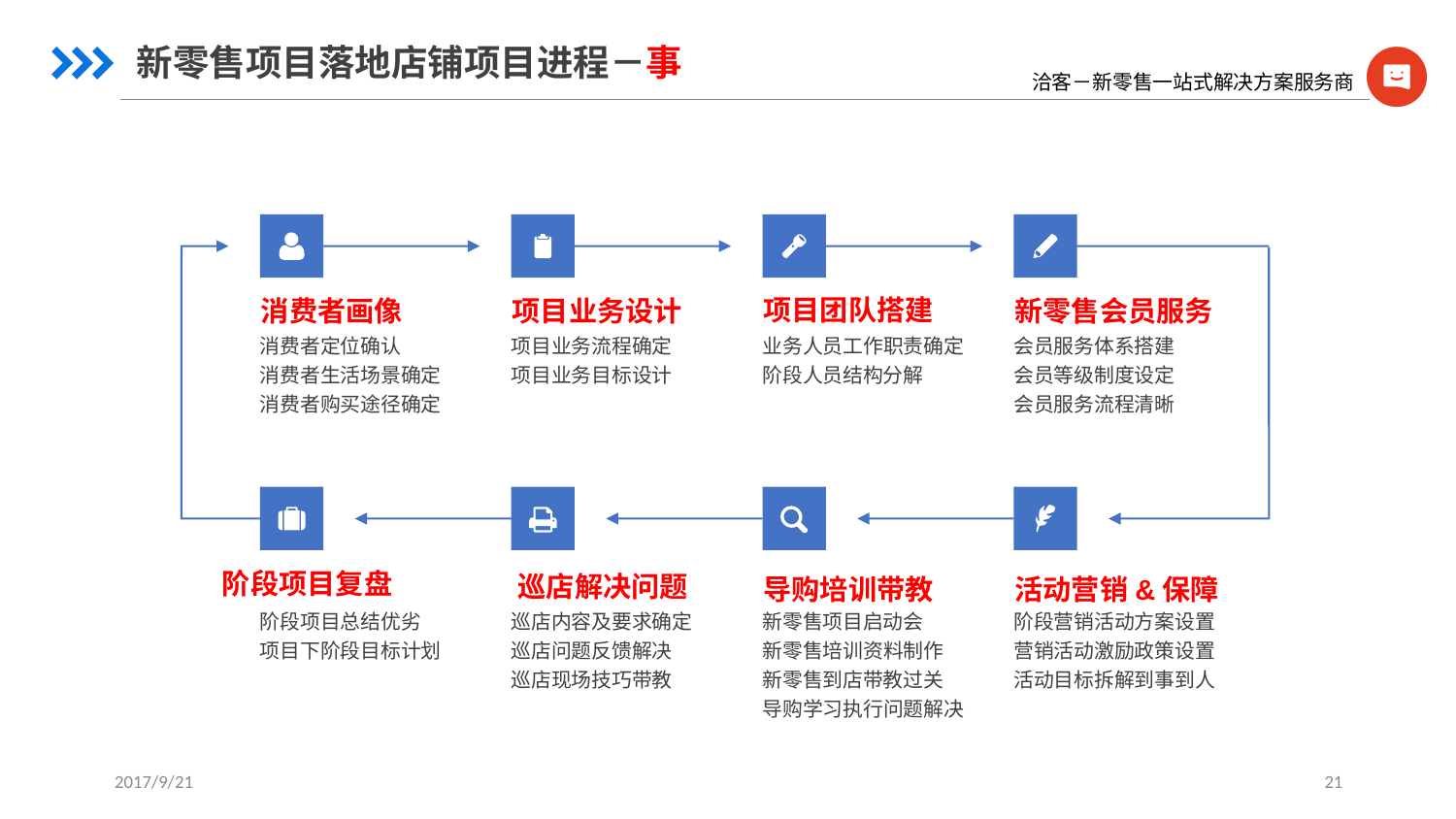

新零售项目落地店铺项目进程－事

新零售会员服务
消费者画像
项目业务设计
项目团队搭建
消费者定位确认
消费者生活场景确定
消费者购买途径确定
项目业务流程确定
项目业务目标设计
业务人员工作职责确定
阶段人员结构分解
会员服务体系搭建
会员等级制度设定
会员服务流程清晰

巡店解决问题
导购培训带教
阶段项目复盘
活动营销&保障
阶段项目总结优劣
项目下阶段目标计划
巡店内容及要求确定
巡店问题反馈解决
巡店现场技巧带教
新零售项目启动会
新零售培训资料制作
新零售到店带教过关
导购学习执行问题解决
阶段营销活动方案设置
营销活动激励政策设置
活动目标拆解到事到人
2017/9/21
21